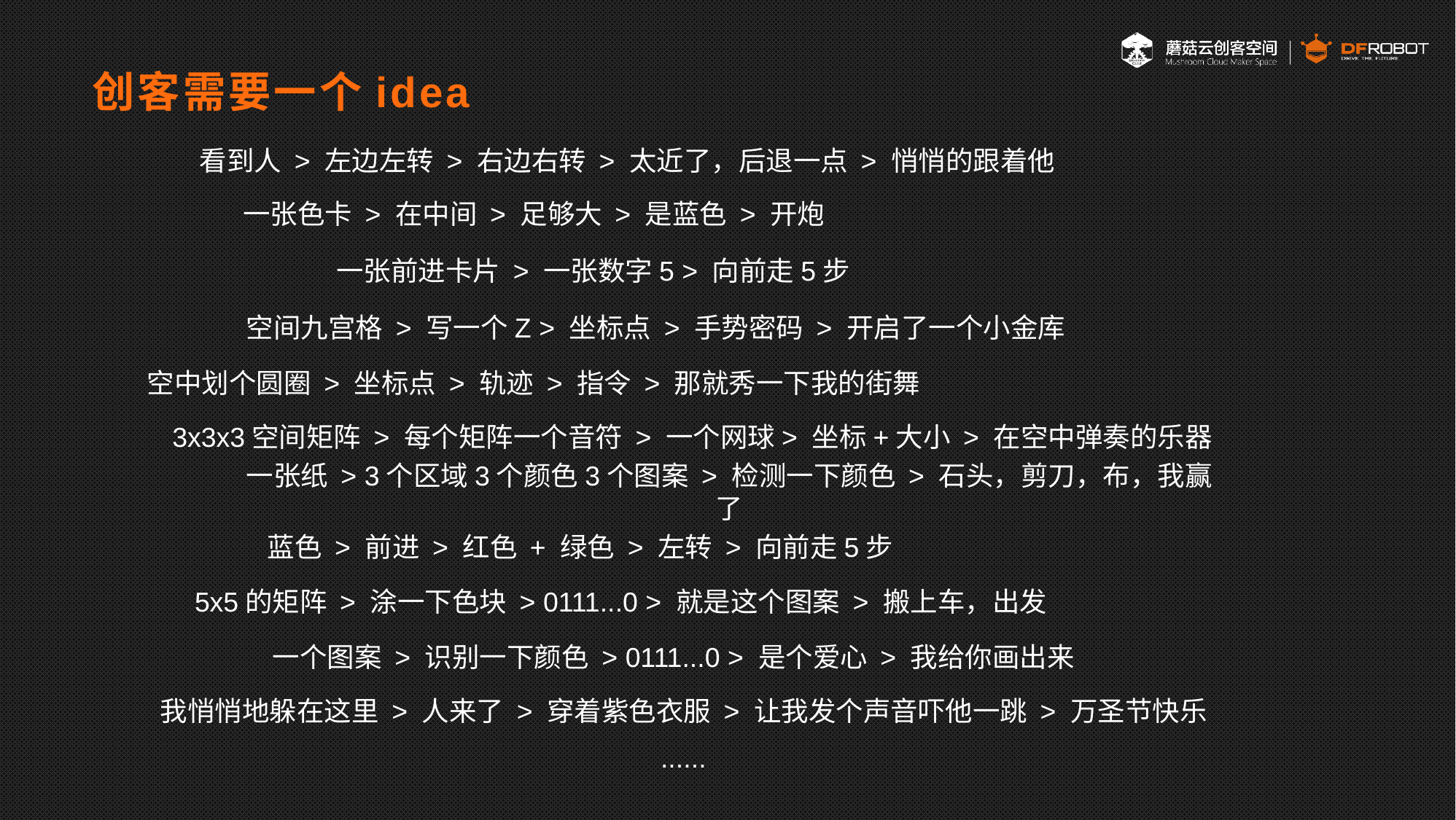

创客需要一个idea
 看到人 > 左边左转 > 右边右转 > 太近了，后退一点 > 悄悄的跟着他
一张色卡 > 在中间 > 足够大 > 是蓝色 > 开炮
一张前进卡片 > 一张数字5 > 向前走5步
空间九宫格 > 写一个Z > 坐标点 > 手势密码 > 开启了一个小金库
空中划个圆圈 > 坐标点 > 轨迹 > 指令 > 那就秀一下我的街舞
3x3x3空间矩阵 > 每个矩阵一个音符 > 一个网球> 坐标+大小 > 在空中弹奏的乐器
一张纸 > 3个区域3个颜色3个图案 > 检测一下颜色 > 石头，剪刀，布，我赢了
蓝色 > 前进 > 红色 + 绿色 > 左转 > 向前走5步
5x5的矩阵 > 涂一下色块 > 0111...0 > 就是这个图案 > 搬上车，出发
一个图案 > 识别一下颜色 > 0111...0 > 是个爱心 > 我给你画出来
我悄悄地躲在这里 > 人来了 > 穿着紫色衣服 > 让我发个声音吓他一跳 > 万圣节快乐
......